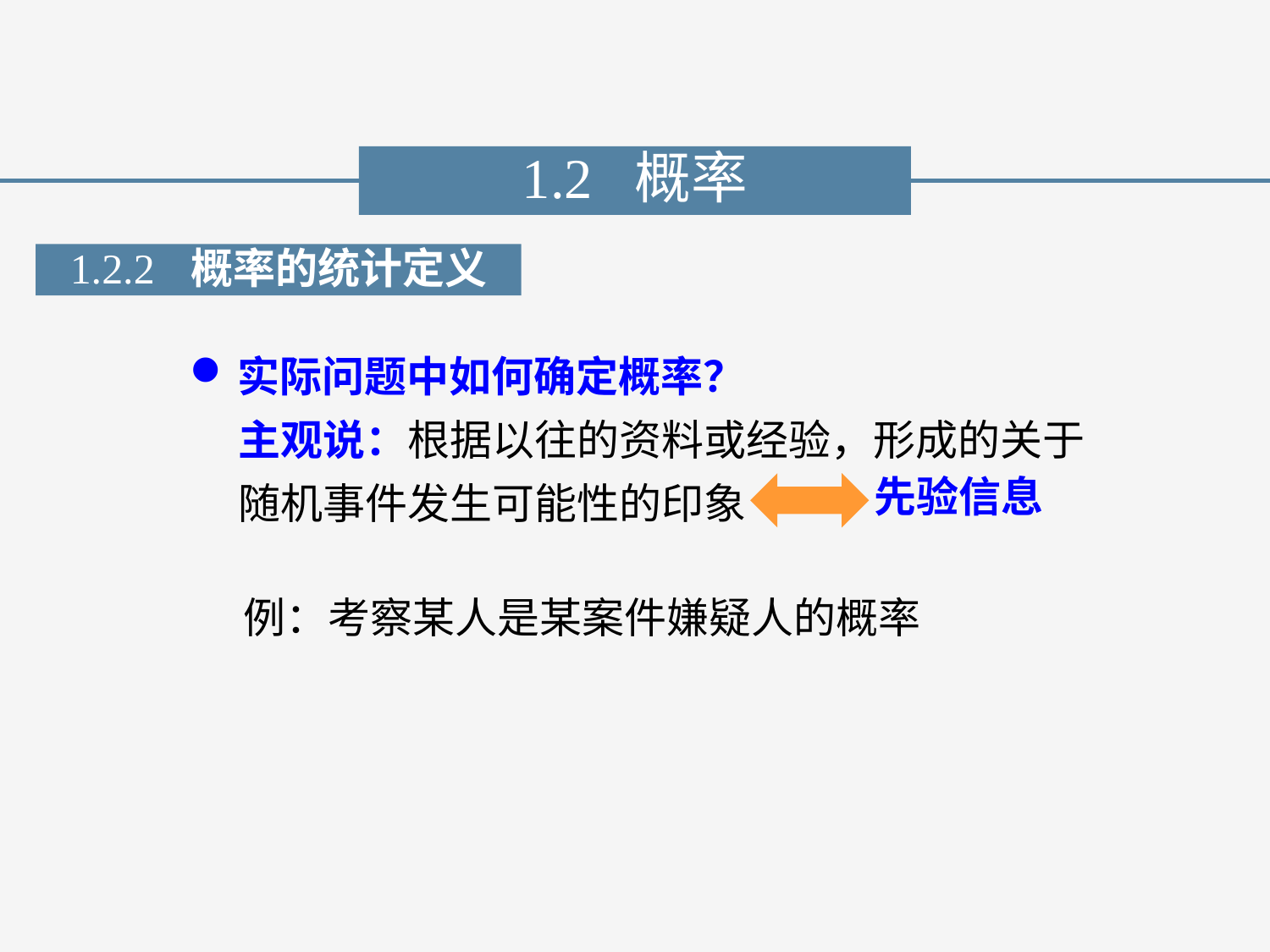

1.2  概率
1.2.2 概率的统计定义
实际问题中如何确定概率？
    主观说：根据以往的资料或经验，形成的关于
    随机事件发生可能性的印象
先验信息

例：考察某人是某案件嫌疑人的概率